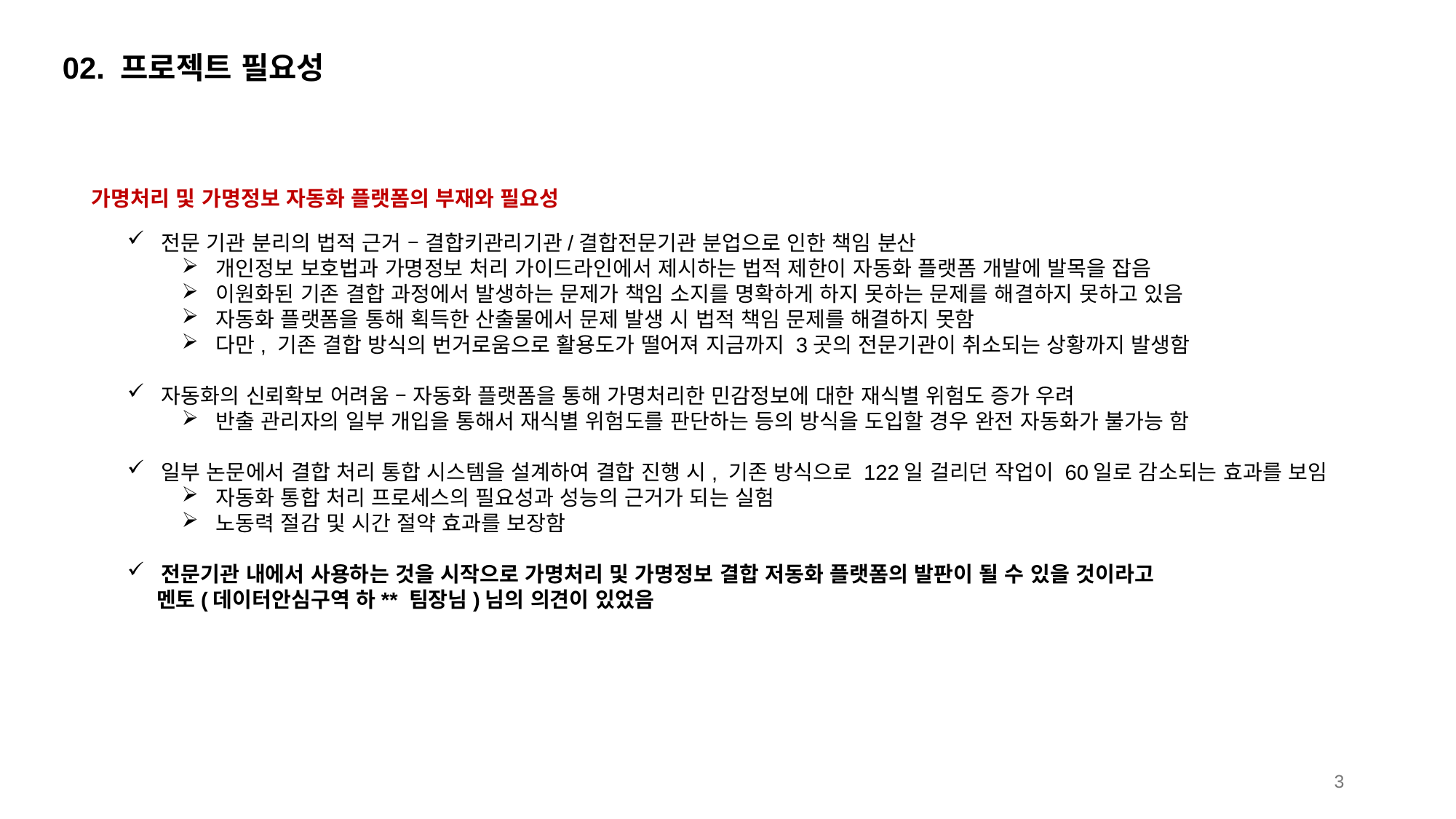

02. 프로젝트 필요성
가명처리 및 가명정보 자동화 플랫폼의 부재와 필요성
전문 기관 분리의 법적 근거 – 결합키관리기관/결합전문기관 분업으로 인한 책임 분산
개인정보 보호법과 가명정보 처리 가이드라인에서 제시하는 법적 제한이 자동화 플랫폼 개발에 발목을 잡음
이원화된 기존 결합 과정에서 발생하는 문제가 책임 소지를 명확하게 하지 못하는 문제를 해결하지 못하고 있음
자동화 플랫폼을 통해 획득한 산출물에서 문제 발생 시 법적 책임 문제를 해결하지 못함
다만, 기존 결합 방식의 번거로움으로 활용도가 떨어져 지금까지 3곳의 전문기관이 취소되는 상황까지 발생함

자동화의 신뢰확보 어려움 – 자동화 플랫폼을 통해 가명처리한 민감정보에 대한 재식별 위험도 증가 우려
반출 관리자의 일부 개입을 통해서 재식별 위험도를 판단하는 등의 방식을 도입할 경우 완전 자동화가 불가능 함

일부 논문에서 결합 처리 통합 시스템을 설계하여 결합 진행 시, 기존 방식으로 122일 걸리던 작업이 60일로 감소되는 효과를 보임
자동화 통합 처리 프로세스의 필요성과 성능의 근거가 되는 실험
노동력 절감 및 시간 절약 효과를 보장함

전문기관 내에서 사용하는 것을 시작으로 가명처리 및 가명정보 결합 저동화 플랫폼의 발판이 될 수 있을 것이라고
    멘토(데이터안심구역 하** 팀장님)님의 의견이 있었음
3